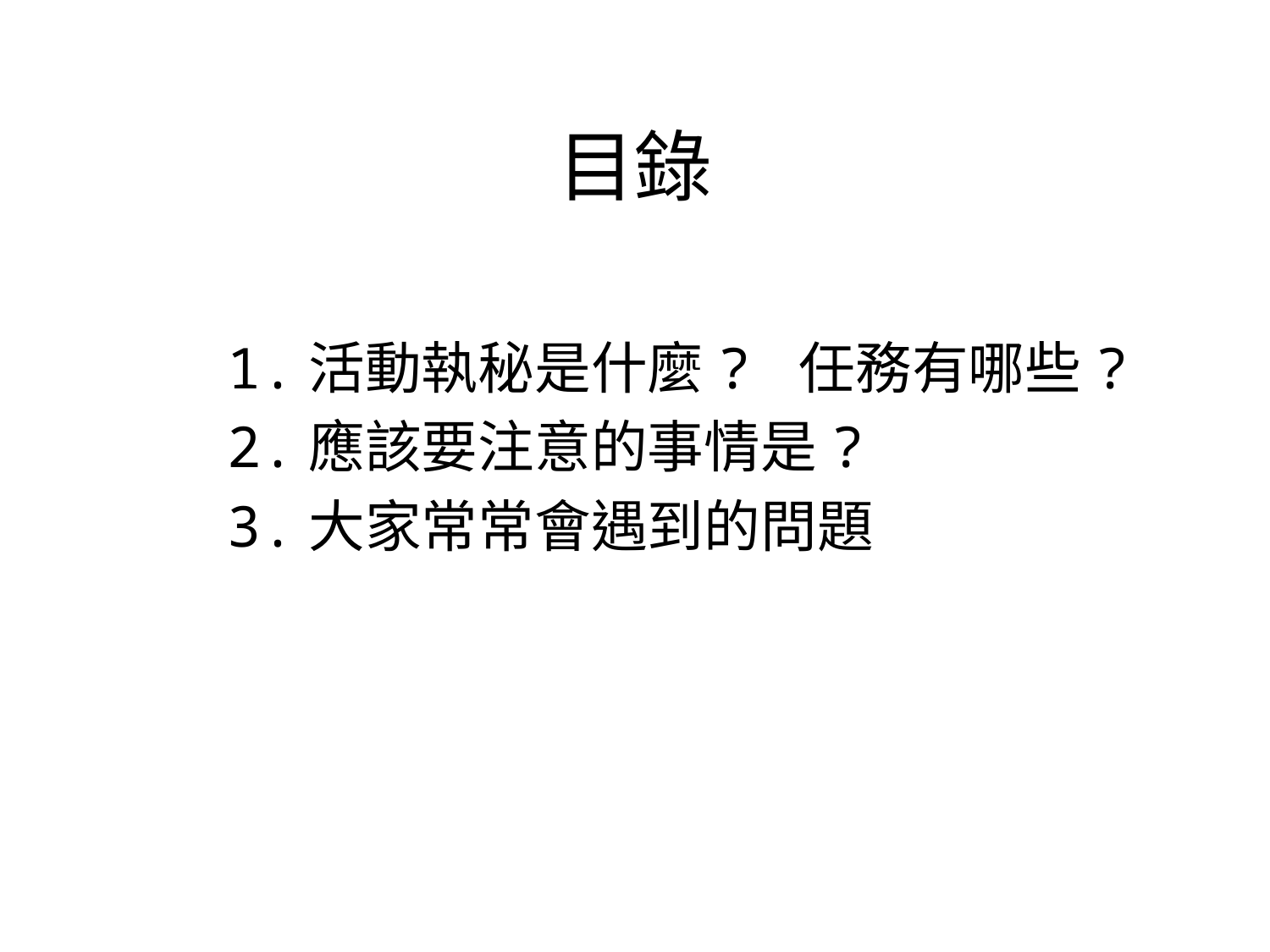

目錄
1.活動執秘是什麼? 任務有哪些?
2.應該要注意的事情是?
3.大家常常會遇到的問題